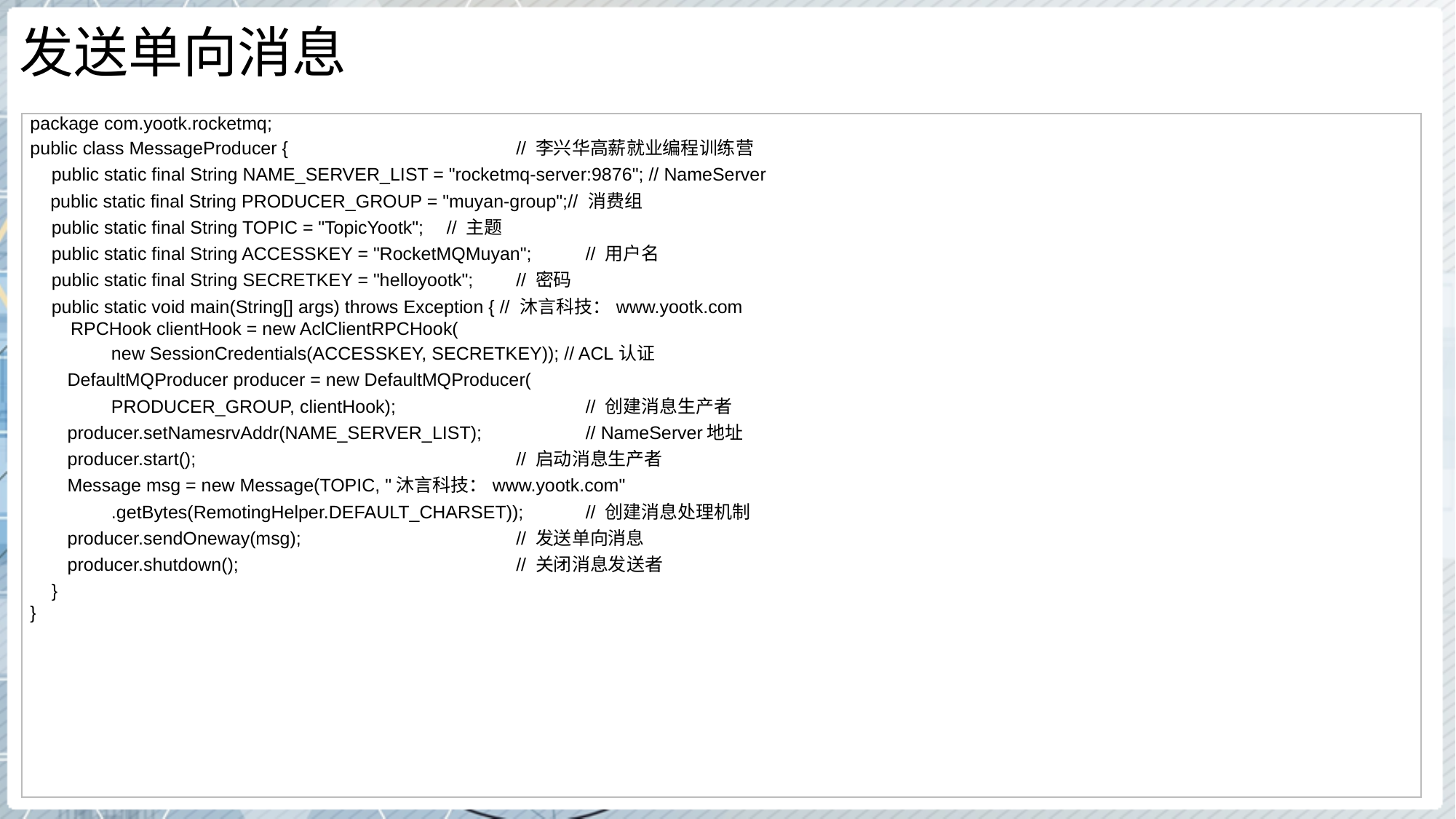

# 发送单向消息
| package com.yootk.rocketmq; public class MessageProducer { // 李兴华高薪就业编程训练营 public static final String NAME\_SERVER\_LIST = "rocketmq-server:9876"; // NameServer public static final String PRODUCER\_GROUP = "muyan-group";// 消费组 public static final String TOPIC = "TopicYootk"; // 主题 public static final String ACCESSKEY = "RocketMQMuyan"; // 用户名 public static final String SECRETKEY = "helloyootk"; // 密码 public static void main(String[] args) throws Exception { // 沐言科技：www.yootk.com RPCHook clientHook = new AclClientRPCHook( new SessionCredentials(ACCESSKEY, SECRETKEY)); // ACL认证 DefaultMQProducer producer = new DefaultMQProducer( PRODUCER\_GROUP, clientHook); // 创建消息生产者 producer.setNamesrvAddr(NAME\_SERVER\_LIST); // NameServer地址 producer.start(); // 启动消息生产者 Message msg = new Message(TOPIC, "沐言科技：www.yootk.com" .getBytes(RemotingHelper.DEFAULT\_CHARSET)); // 创建消息处理机制 producer.sendOneway(msg); // 发送单向消息 producer.shutdown(); // 关闭消息发送者 } } |
| --- |